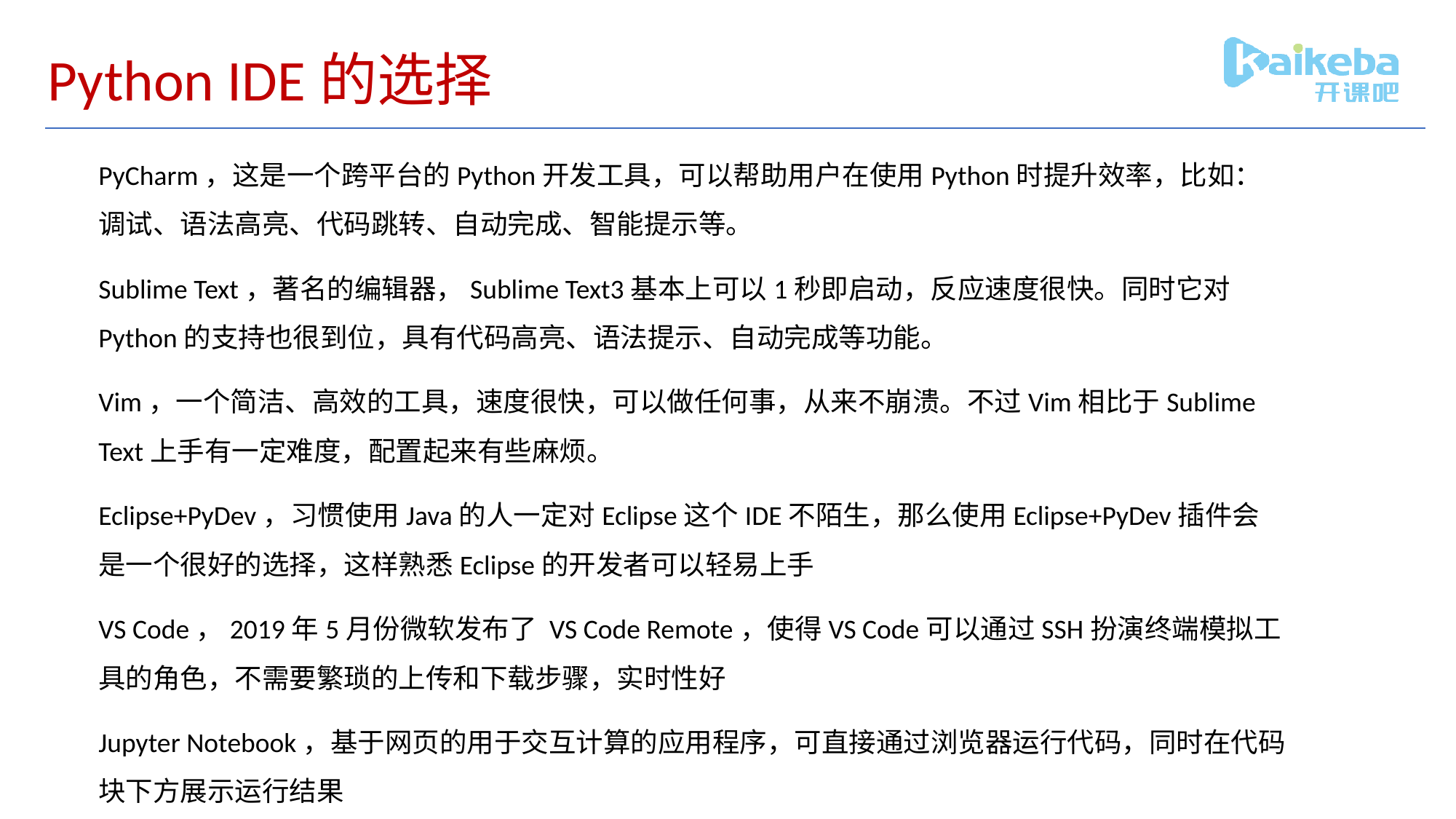

# Python IDE的选择
PyCharm，这是一个跨平台的Python开发工具，可以帮助用户在使用Python时提升效率，比如：调试、语法高亮、代码跳转、自动完成、智能提示等。
Sublime Text，著名的编辑器，Sublime Text3基本上可以1秒即启动，反应速度很快。同时它对Python的支持也很到位，具有代码高亮、语法提示、自动完成等功能。
Vim，一个简洁、高效的工具，速度很快，可以做任何事，从来不崩溃。不过Vim相比于Sublime Text上手有一定难度，配置起来有些麻烦。
Eclipse+PyDev，习惯使用Java的人一定对Eclipse这个IDE不陌生，那么使用Eclipse+PyDev插件会是一个很好的选择，这样熟悉Eclipse的开发者可以轻易上手
VS Code，2019年5月份微软发布了 VS Code Remote，使得VS Code可以通过SSH扮演终端模拟工具的角色，不需要繁琐的上传和下载步骤，实时性好
Jupyter Notebook，基于网页的用于交互计算的应用程序，可直接通过浏览器运行代码，同时在代码块下方展示运行结果